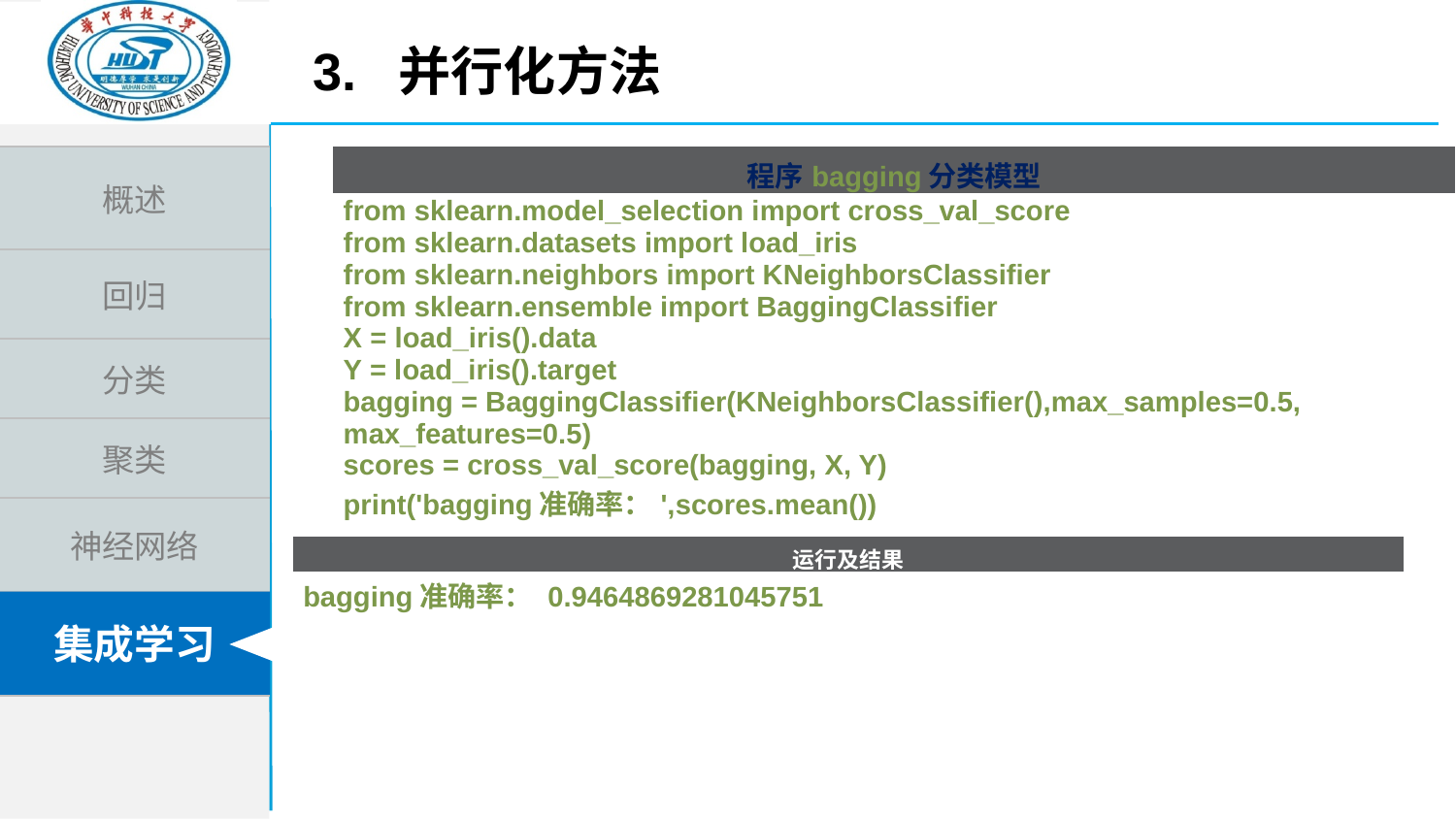

3.  并行化方法

| 程序bagging分类模型 |
| --- |
| from sklearn.model\_selection import cross\_val\_score from sklearn.datasets import load\_iris from sklearn.neighbors import KNeighborsClassifier from sklearn.ensemble import BaggingClassifier X = load\_iris().data Y = load\_iris().target bagging = BaggingClassifier(KNeighborsClassifier(),max\_samples=0.5, max\_features=0.5) scores = cross\_val\_score(bagging, X, Y) print('bagging准确率：',scores.mean()) |
| 运行及结果 |
| --- |
| bagging准确率： 0.9464869281045751 |